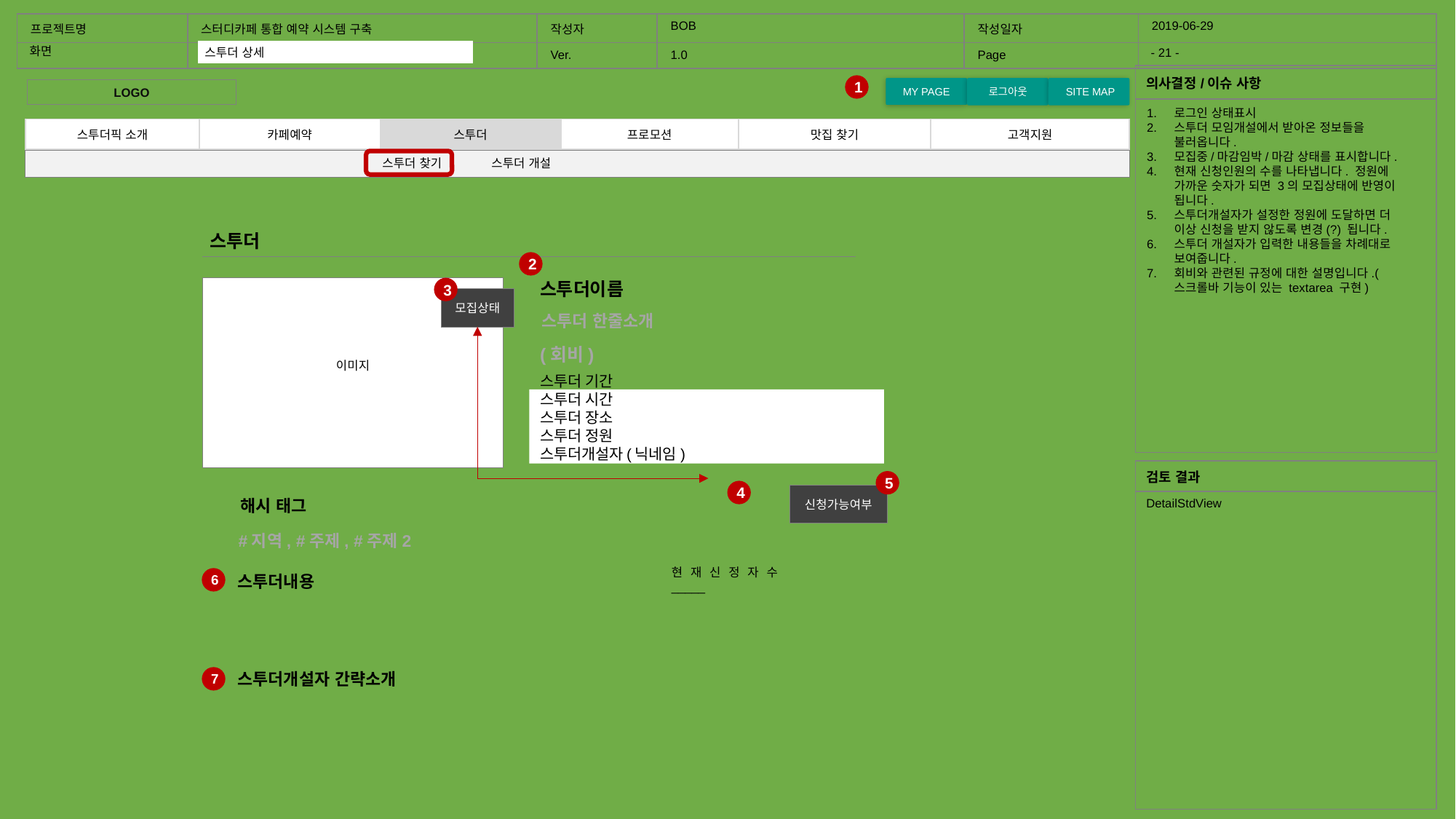

| 프로젝트명 | 스터디카페 통합 예약 시스템 구축 | 작성자 | BOB | 작성일자 | 2019-06-29 |
| --- | --- | --- | --- | --- | --- |
|  |  | Ver. | 1.0 | Page |  |
화면
- 21 -
스투더 상세

홈화면
스투더 상세페이지
| 의사결정/이슈 사항 |
| --- |
|  |
1
MY PAGE
로그아웃
 SITE MAP
LOGO
로그인 상태표시
스투더 모임개설에서 받아온 정보들을 불러옵니다.
모집중/마감임박/마감 상태를 표시합니다.
현재 신청인원의 수를 나타냅니다. 정원에 가까운 숫자가 되면 3의 모집상태에 반영이 됩니다.
스투더개설자가 설정한 정원에 도달하면 더 이상 신청을 받지 않도록 변경(?) 됩니다.
스투더 개설자가 입력한 내용들을 차례대로 보여줍니다.
회비와 관련된 규정에 대한 설명입니다.(스크롤바 기능이 있는 textarea 구현)

| 스투더픽 소개 | 카페예약 | 스투더 | 프로모션 | 맛집 찾기 | 고객지원 |
| --- | --- | --- | --- | --- | --- |

스투더 찾기	스투더 개설
스투더
2
스투더이름

이미지

3
모집상태
스투더 한줄소개
(회비)

스투더 기간
스투더 시간
스투더 장소
스투더 정원
스투더개설자(닉네임)

| 검토 결과 |
| --- |
| DetailStdView |
5
4
신청가능여부
| 현재신정자수 \_\_\_\_\_ |
| --- |
해시 태그
#지역, #주제, #주제2
스투더내용
6
스투더개설자 간략소개
7